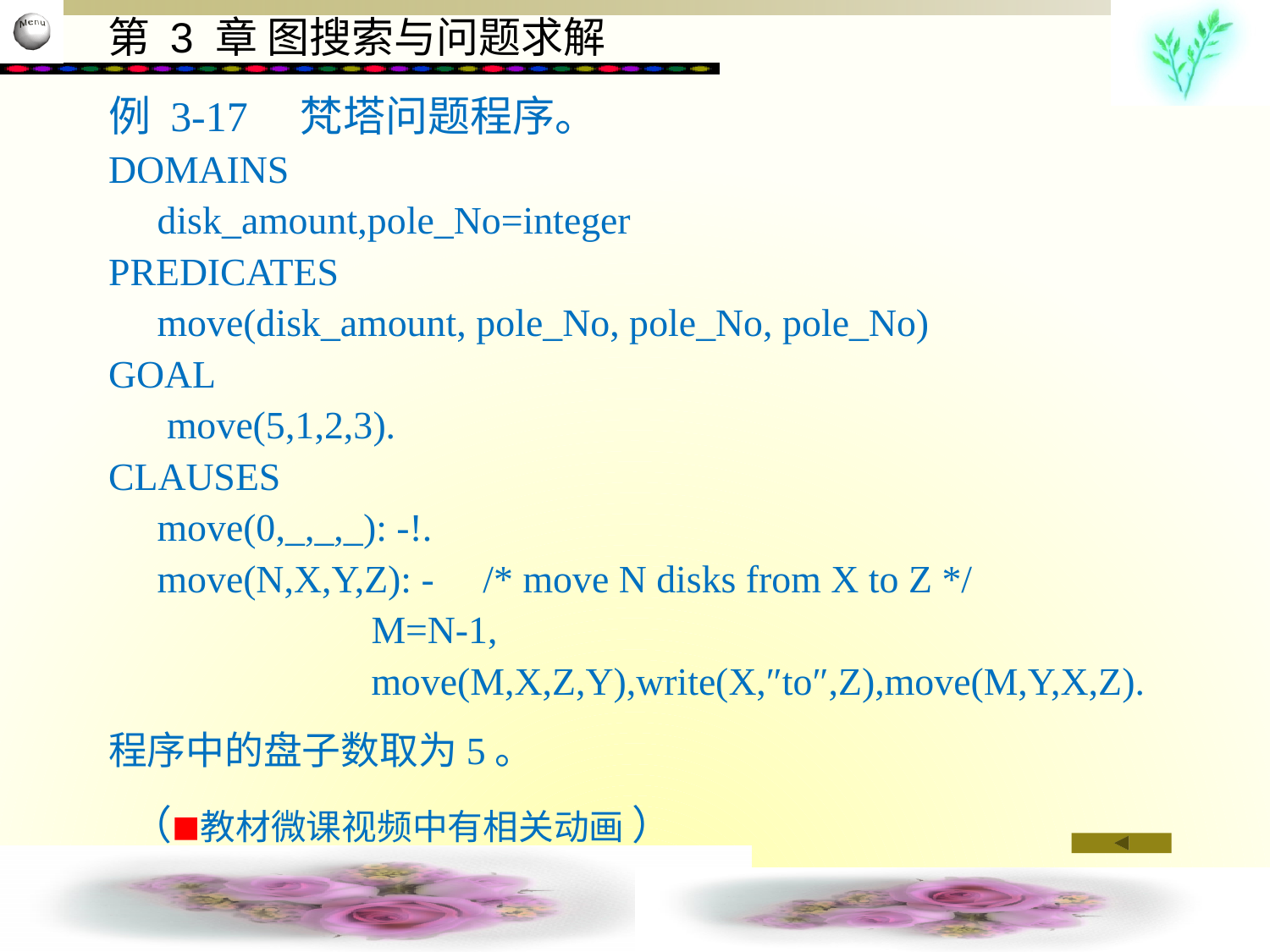

例 3-17　梵塔问题程序。
DOMAINS
     disk_amount,pole_No=integer
PREDICATES
     move(disk_amount, pole_No, pole_No, pole_No)
GOAL
      move(5,1,2,3).
CLAUSES
     move(0,_,_,_): -!.
     move(N,X,Y,Z): -     /* move N disks from X to Z */
                           M=N-1,
                           move(M,X,Z,Y),write(X,″to″,Z),move(M,Y,X,Z).
程序中的盘子数取为5。
（■教材微课视频中有相关动画 ）